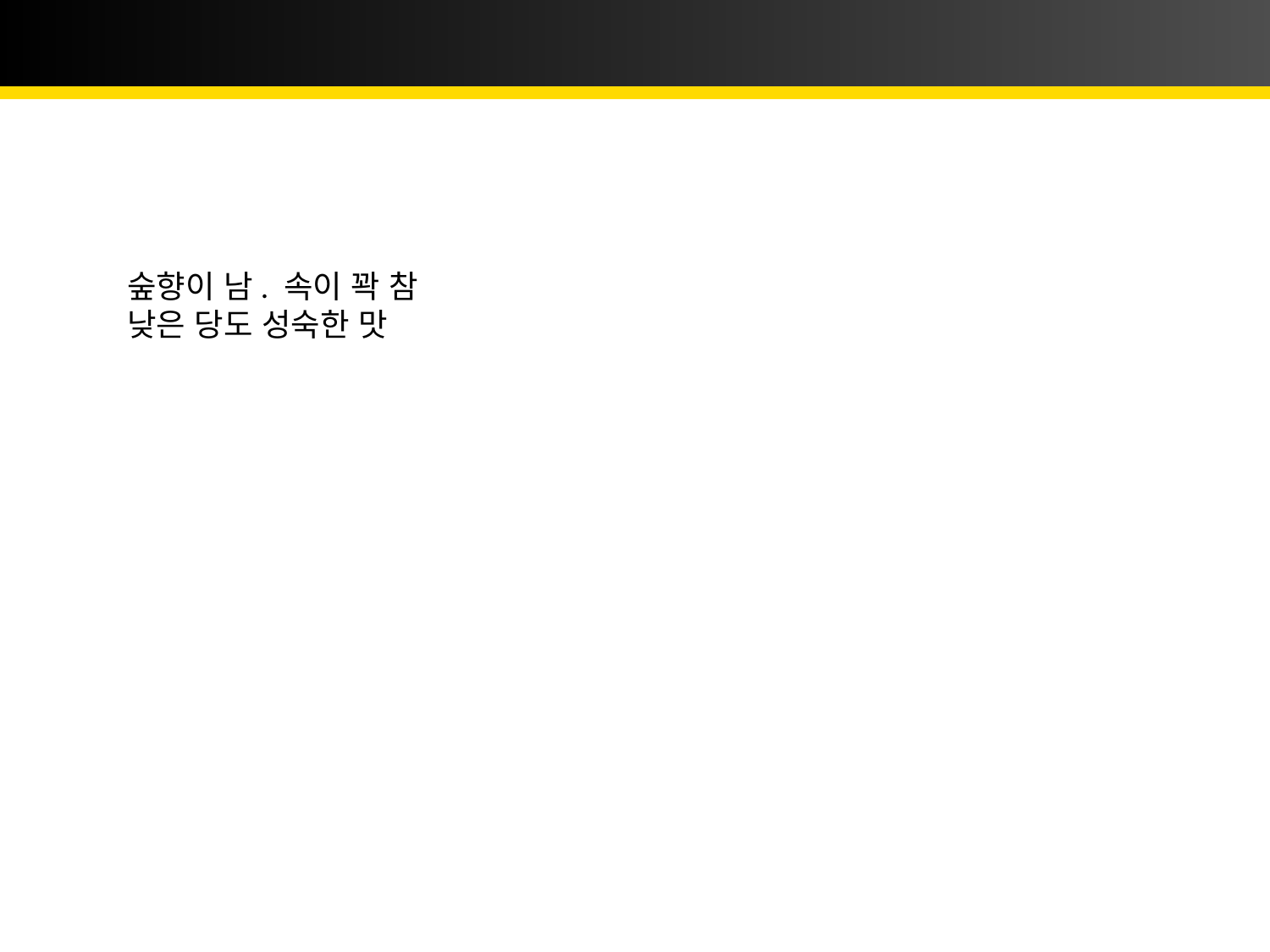

# 홍희
숲향이 남. 속이 꽉 참
낮은 당도 성숙한 맛